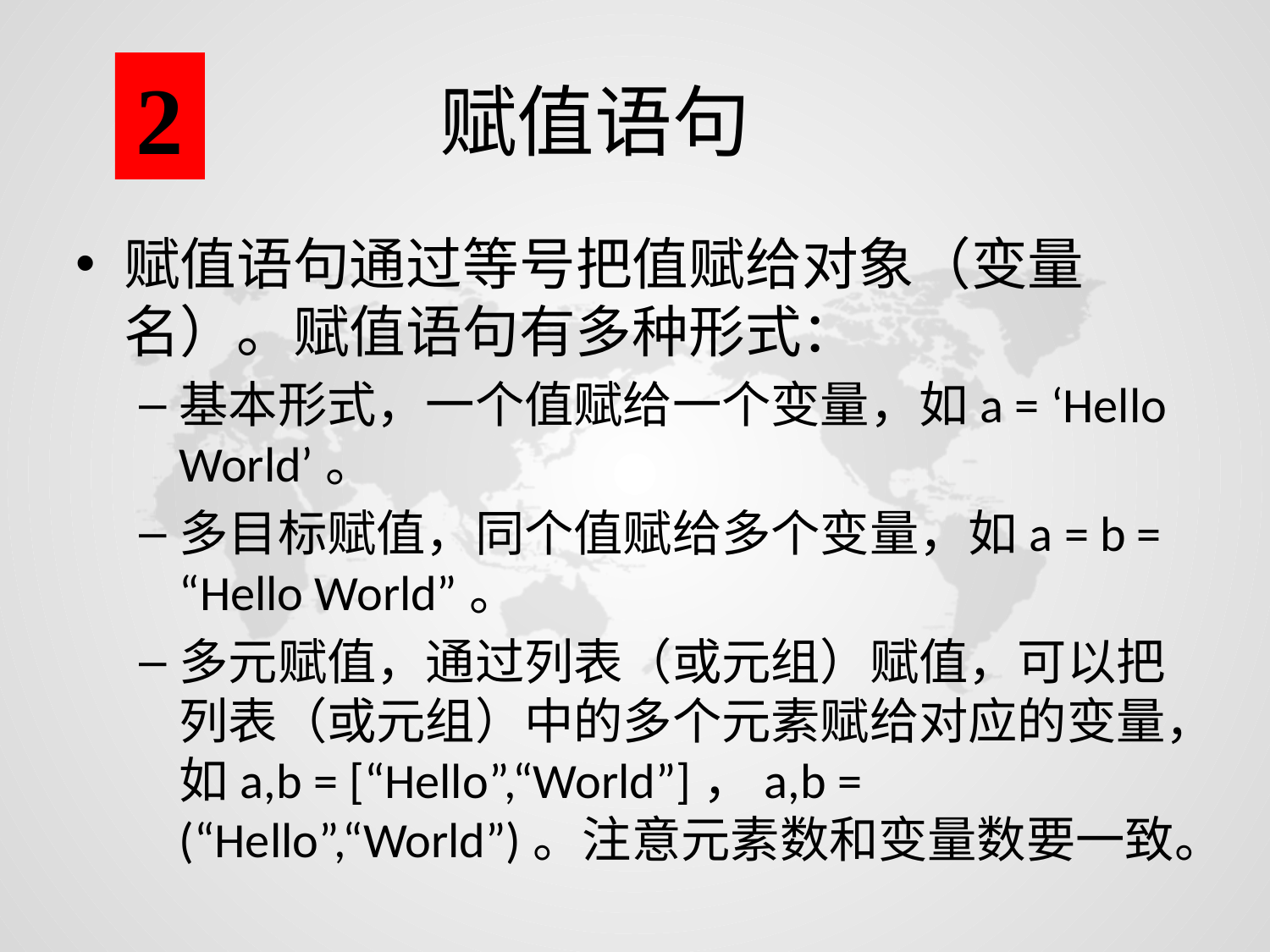

2
# 赋值语句
赋值语句通过等号把值赋给对象（变量名）。赋值语句有多种形式：
基本形式，一个值赋给一个变量，如a = ‘Hello World’。
多目标赋值，同个值赋给多个变量，如a = b = “Hello World”。
多元赋值，通过列表（或元组）赋值，可以把列表（或元组）中的多个元素赋给对应的变量，如a,b = [“Hello”,“World”]，a,b = (“Hello”,“World”)。注意元素数和变量数要一致。